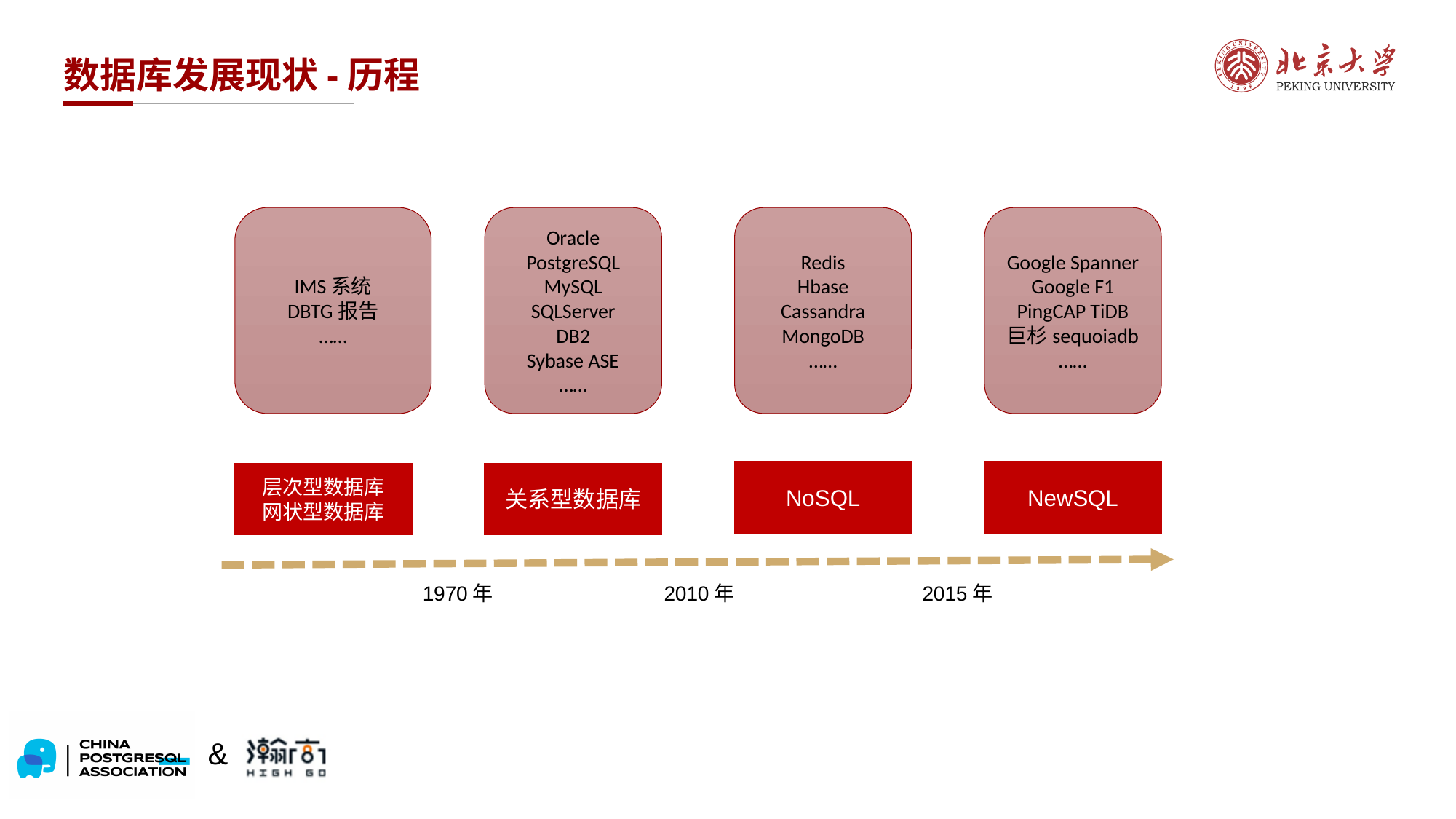

数据库发展现状-历程
IMS系统
DBTG报告
……
Oracle
PostgreSQL
MySQL
SQLServer
DB2
Sybase ASE
……
Redis
Hbase
Cassandra
MongoDB
……
Google Spanner
Google F1
PingCAP TiDB
巨杉sequoiadb
……
NoSQL
NewSQL
层次型数据库
网状型数据库
关系型数据库
1970年
2010年
2015年